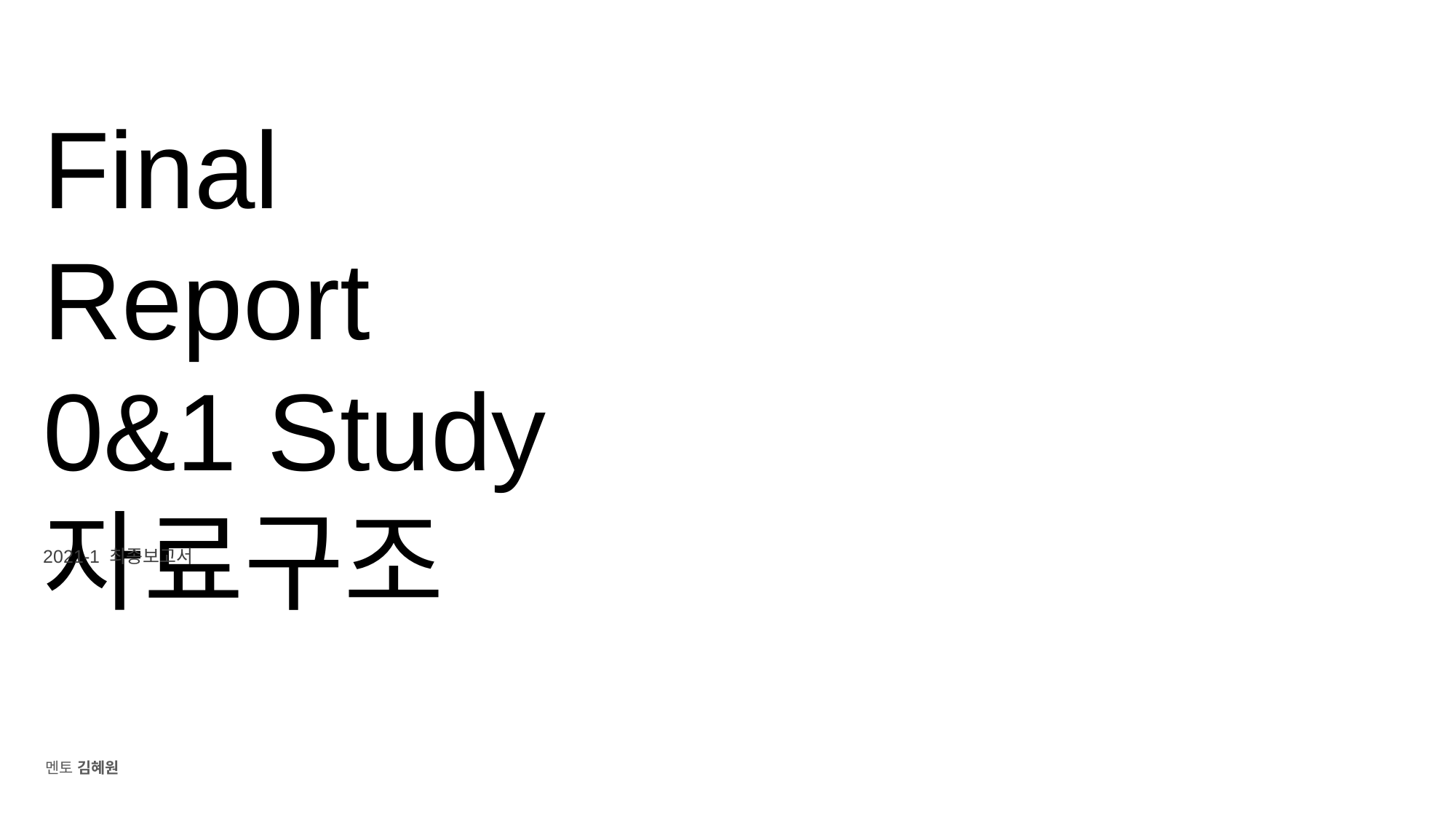

# Final Report 0&1 Study 자료구조
2021-1 최종보고서